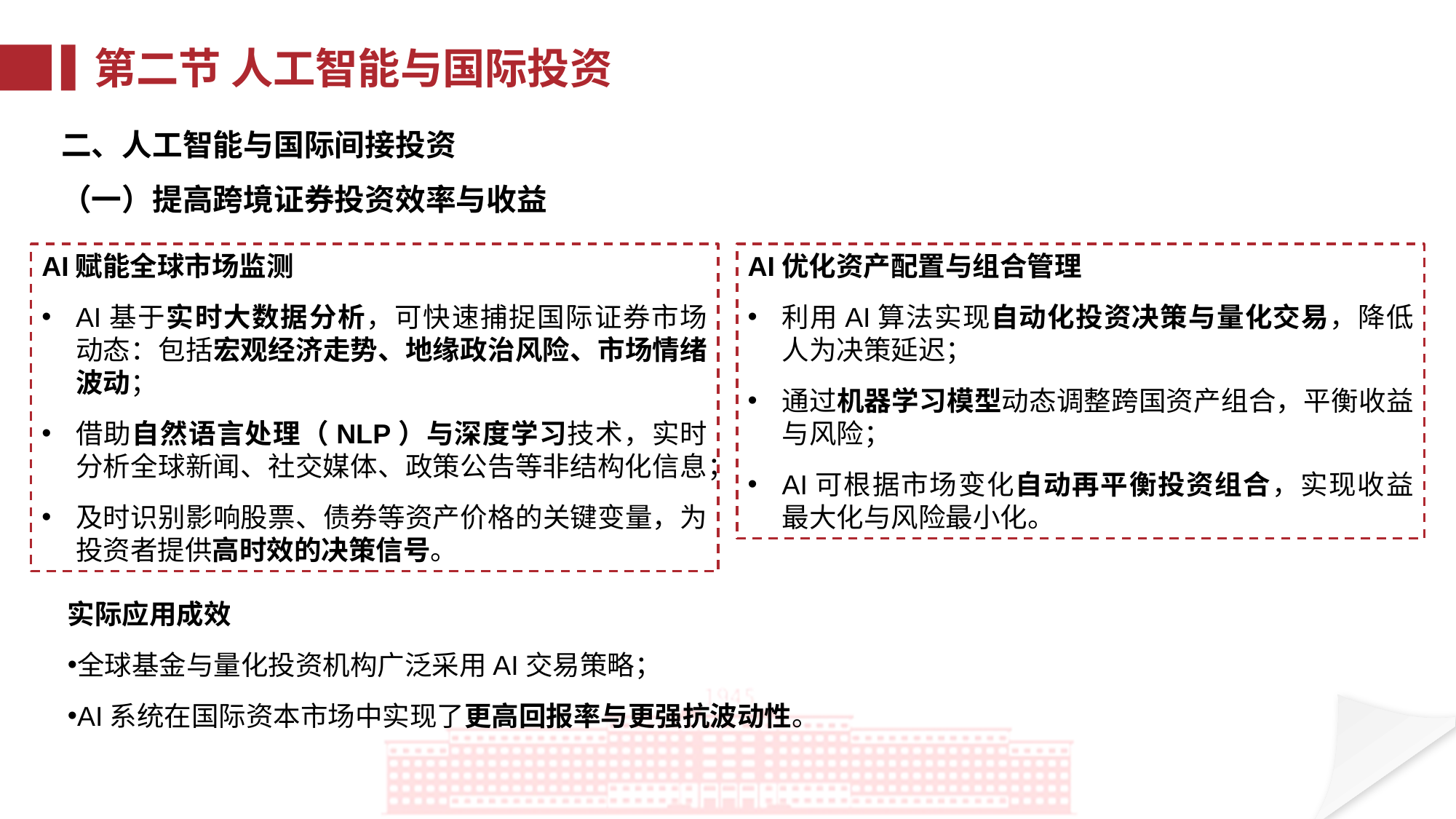

第二节 人工智能与国际投资
二、人工智能与国际间接投资
（一）提高跨境证券投资效率与收益
AI赋能全球市场监测
AI基于实时大数据分析，可快速捕捉国际证券市场动态：包括宏观经济走势、地缘政治风险、市场情绪波动；
借助自然语言处理（NLP）与深度学习技术，实时分析全球新闻、社交媒体、政策公告等非结构化信息；
及时识别影响股票、债券等资产价格的关键变量，为投资者提供高时效的决策信号。
AI优化资产配置与组合管理
利用AI算法实现自动化投资决策与量化交易，降低人为决策延迟；
通过机器学习模型动态调整跨国资产组合，平衡收益与风险；
AI可根据市场变化自动再平衡投资组合，实现收益最大化与风险最小化。
实际应用成效
全球基金与量化投资机构广泛采用AI交易策略；
AI系统在国际资本市场中实现了更高回报率与更强抗波动性。